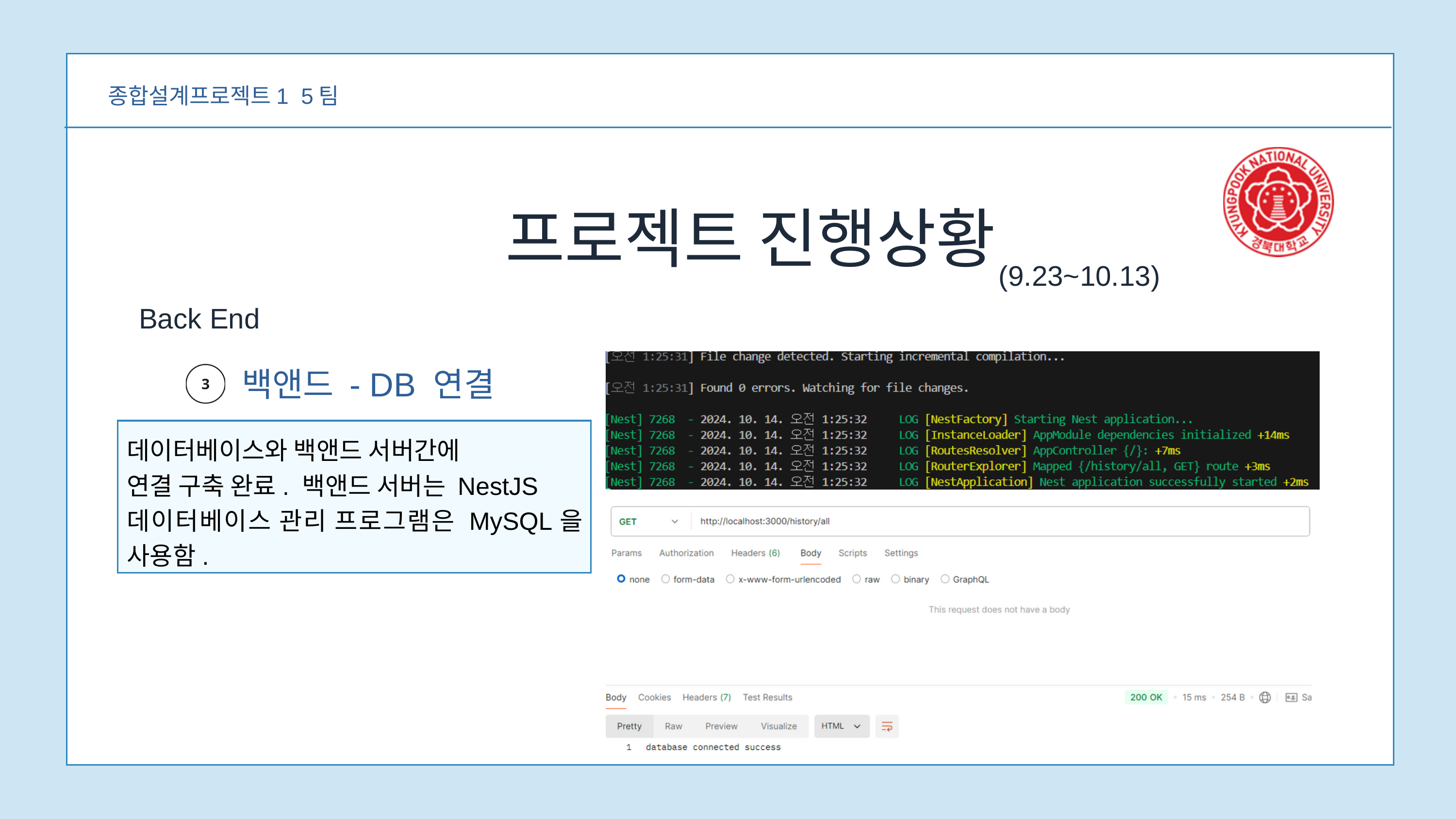

종합설계프로젝트1  5팀

프로젝트 진행상황
(9.23~10.13)
Back End

백앤드 - DB 연결

데이터베이스와 백앤드 서버간에
연결 구축 완료. 백앤드 서버는 NestJS
데이터베이스 관리 프로그램은 MySQL을 사용함.